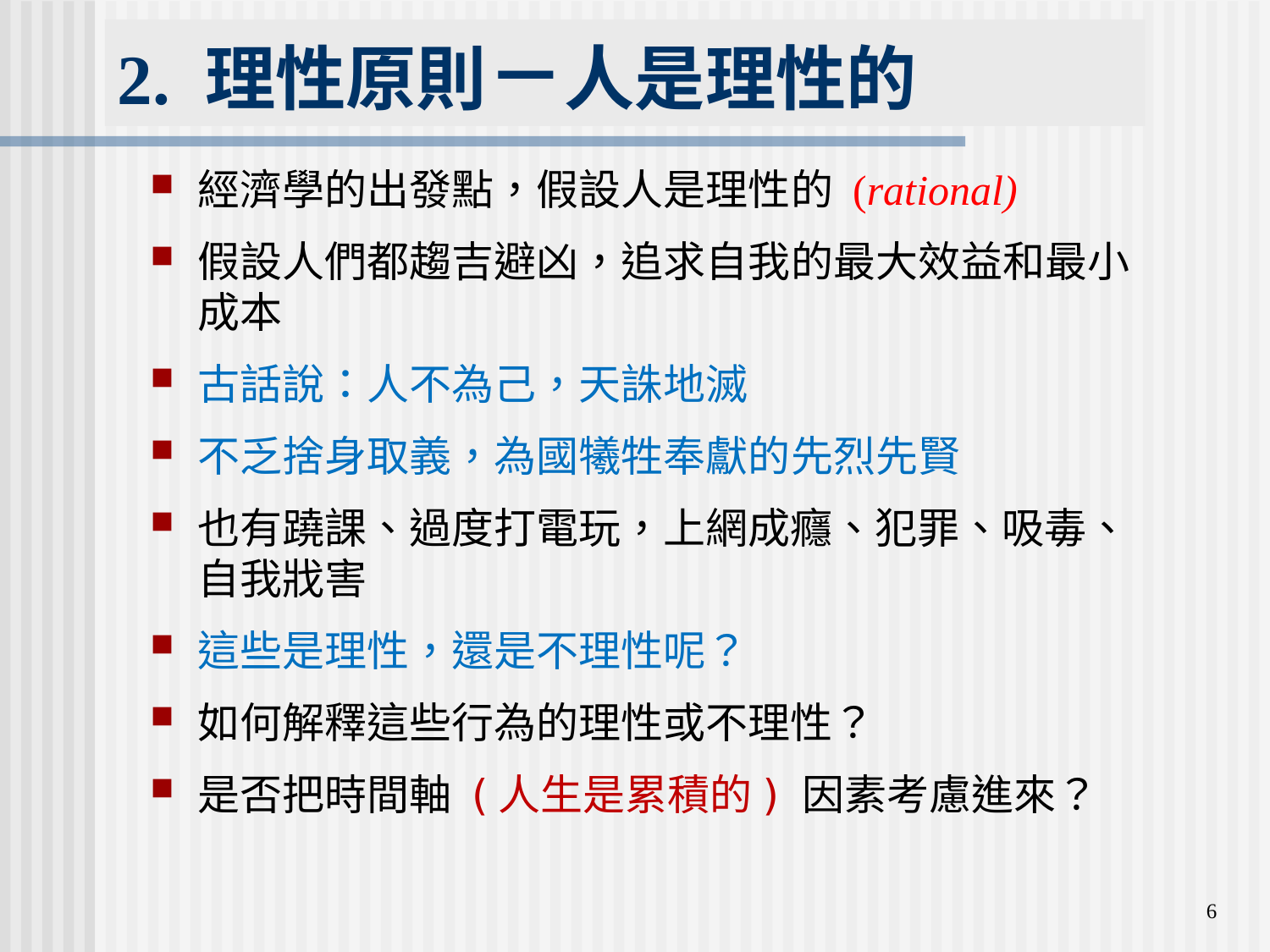

# 2. 理性原則－人是理性的
經濟學的出發點，假設人是理性的 (rational)
假設人們都趨吉避凶，追求自我的最大效益和最小成本
古話說：人不為己，天誅地滅
不乏捨身取義，為國犧牲奉獻的先烈先賢
也有蹺課、過度打電玩，上網成癮、犯罪、吸毒、自我戕害
這些是理性，還是不理性呢？
如何解釋這些行為的理性或不理性？
是否把時間軸 (人生是累積的) 因素考慮進來？
6